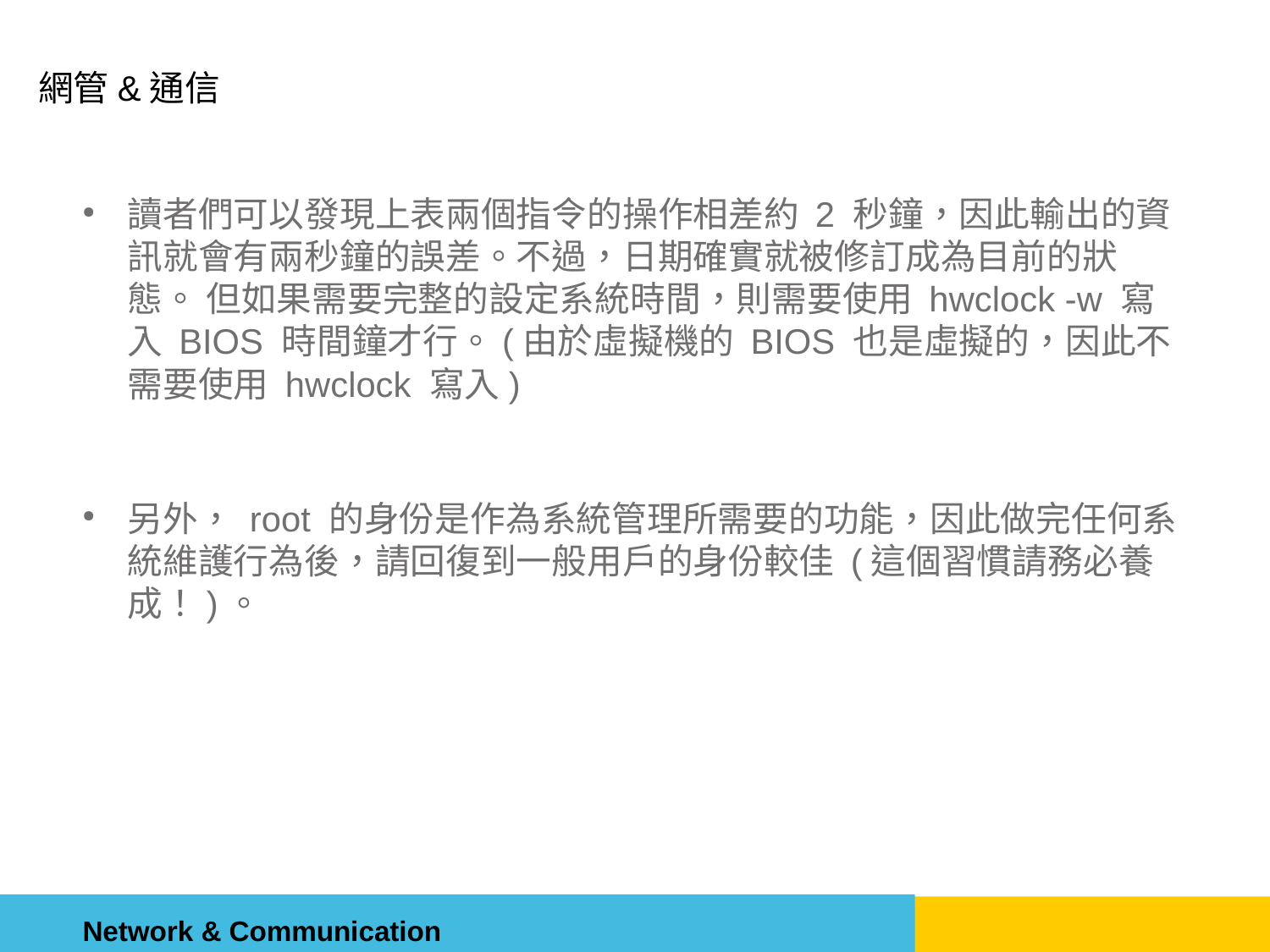

讀者們可以發現上表兩個指令的操作相差約 2 秒鐘，因此輸出的資訊就會有兩秒鐘的誤差。不過，日期確實就被修訂成為目前的狀態。 但如果需要完整的設定系統時間，則需要使用 hwclock -w 寫入 BIOS 時間鐘才行。(由於虛擬機的 BIOS 也是虛擬的，因此不需要使用 hwclock 寫入)

另外， root 的身份是作為系統管理所需要的功能，因此做完任何系統維護行為後，請回復到一般用戶的身份較佳 (這個習慣請務必養成！)。